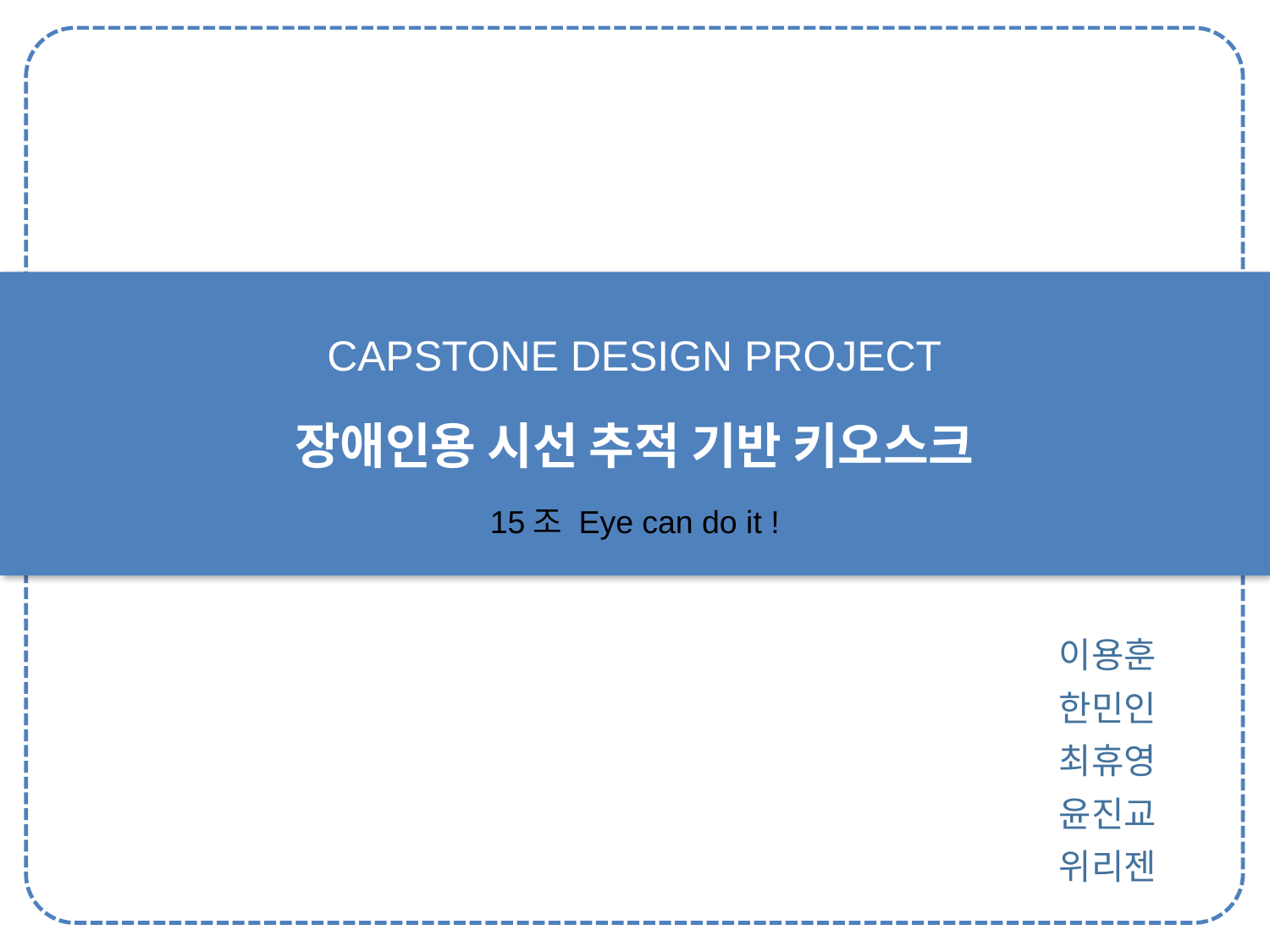

CAPSTONE DESIGN PROJECT
장애인용 시선 추적 기반 키오스크
15조 Eye can do it !
이용훈
한민인
최휴영
윤진교
위리젠